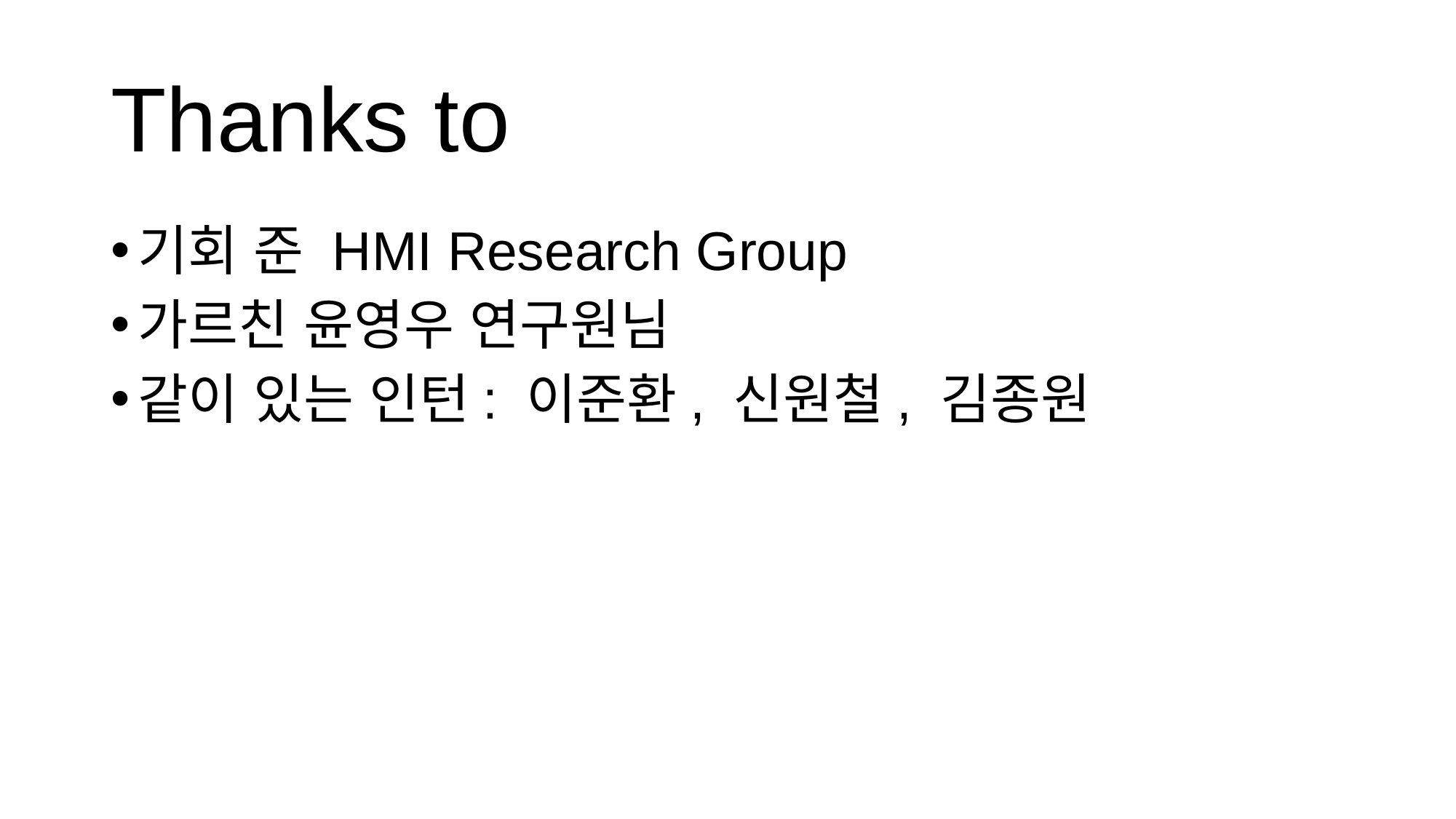

# Thanks to
기회 준 HMI Research Group
가르친 윤영우 연구원님
같이 있는 인턴: 이준환, 신원철, 김종원